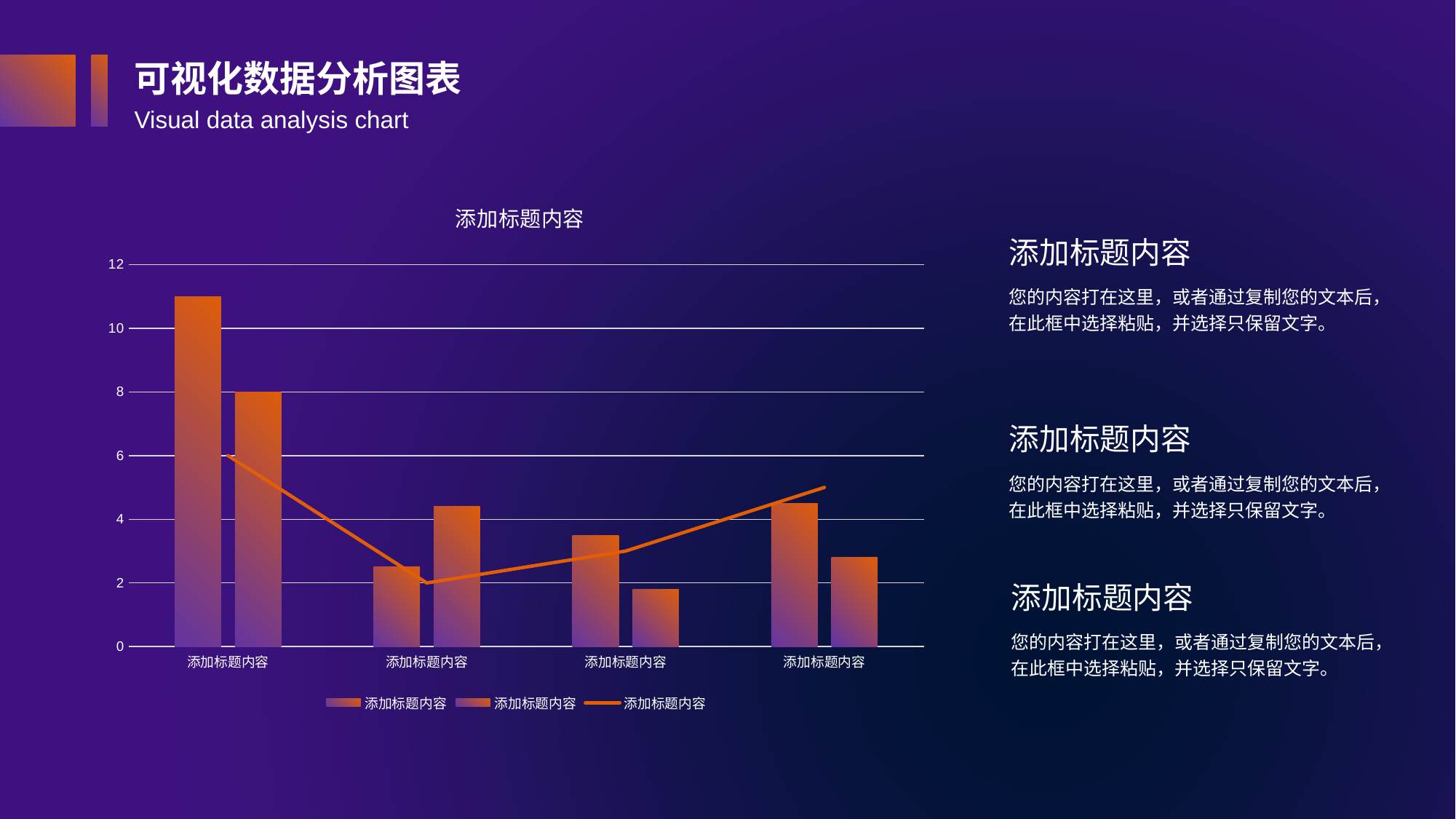

可视化数据分析图表

Visual data analysis chart

### Chart: 添加标题内容

| Category | 添加标题内容 | 添加标题内容 | 添加标题内容 |
|---|---|---|---|
| 添加标题内容 | 11.0 | 8.0 | 6.0 |
| 添加标题内容 | 2.5 | 4.4 | 2.0 |
| 添加标题内容 | 3.5 | 1.8 | 3.0 |
| 添加标题内容 | 4.5 | 2.8 | 5.0 |
添加标题内容
您的内容打在这里，或者通过复制您的文本后，在此框中选择粘贴，并选择只保留文字。
添加标题内容
您的内容打在这里，或者通过复制您的文本后，在此框中选择粘贴，并选择只保留文字。
添加标题内容
您的内容打在这里，或者通过复制您的文本后，在此框中选择粘贴，并选择只保留文字。